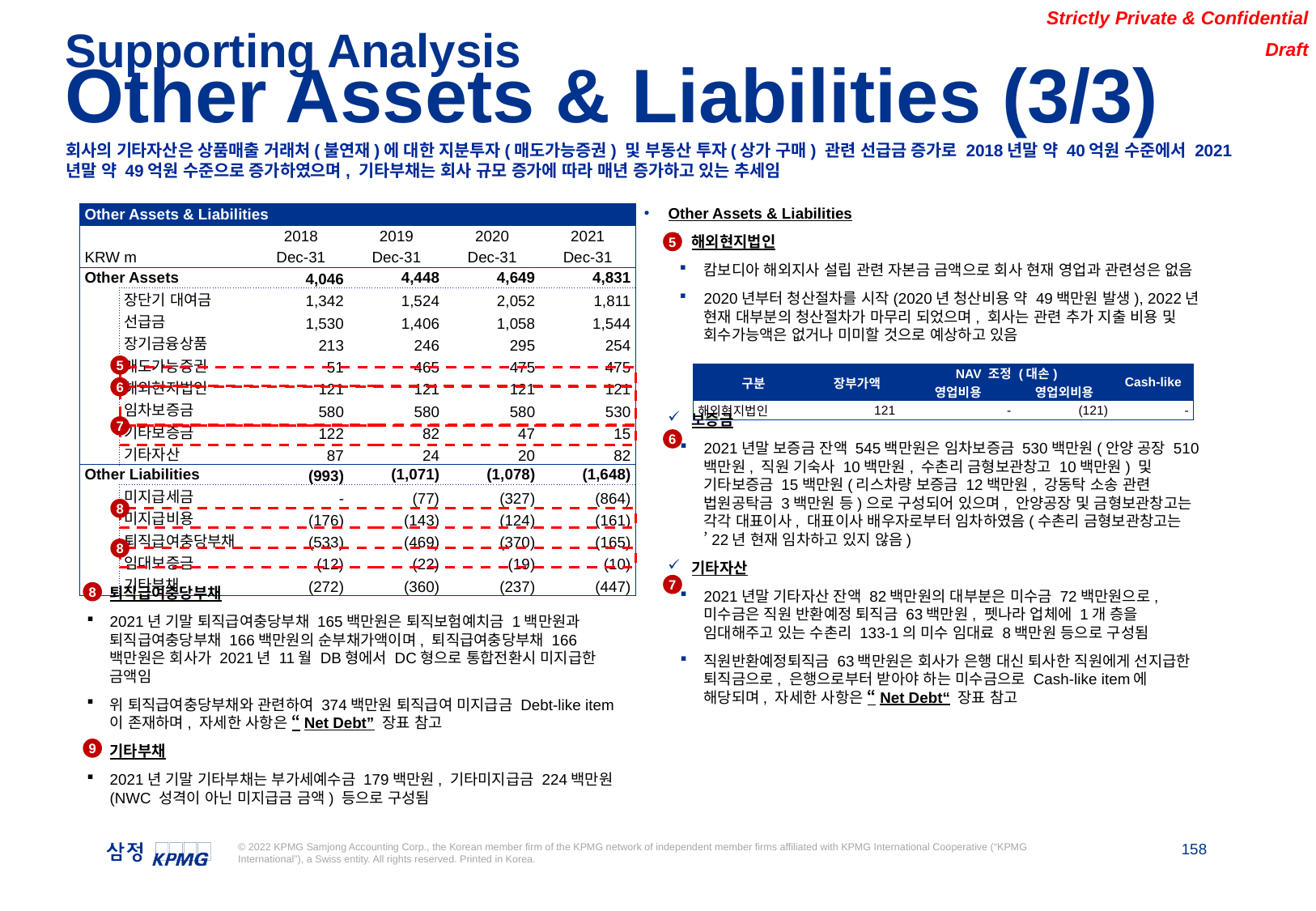

Supporting Analysis
Other Assets & Liabilities (3/3)
회사의 기타자산은 상품매출 거래처(불연재)에 대한 지분투자(매도가능증권) 및 부동산 투자(상가 구매) 관련 선급금 증가로 2018년말 약 40억원 수준에서 2021년말 약 49억원 수준으로 증가하였으며, 기타부채는 회사 규모 증가에 따라 매년 증가하고 있는 추세임
Other Assets & Liabilities
해외현지법인
캄보디아 해외지사 설립 관련 자본금 금액으로 회사 현재 영업과 관련성은 없음
2020년부터 청산절차를 시작(2020년 청산비용 약 49백만원 발생), 2022년 현재 대부분의 청산절차가 마무리 되었으며, 회사는 관련 추가 지출 비용 및 회수가능액은 없거나 미미할 것으로 예상하고 있음

보증금
2021년말 보증금 잔액 545백만원은 임차보증금 530백만원(안양 공장 510백만원, 직원 기숙사 10백만원, 수촌리 금형보관창고 10백만원) 및 기타보증금 15백만원(리스차량 보증금 12백만원, 강동탁 소송 관련 법원공탁금 3백만원 등)으로 구성되어 있으며, 안양공장 및 금형보관창고는 각각 대표이사, 대표이사 배우자로부터 임차하였음(수촌리 금형보관창고는 ’22년 현재 임차하고 있지 않음)
기타자산
2021년말 기타자산 잔액 82백만원의 대부분은 미수금 72백만원으로, 미수금은 직원 반환예정 퇴직금 63백만원, 펫나라 업체에 1개 층을 임대해주고 있는 수촌리 133-1의 미수 임대료 8백만원 등으로 구성됨
직원반환예정퇴직금 63백만원은 회사가 은행 대신 퇴사한 직원에게 선지급한 퇴직금으로, 은행으로부터 받아야 하는 미수금으로 Cash-like item에 해당되며, 자세한 사항은 “Net Debt“ 장표 참고

| Other Assets & Liabilities |  |  |  |  |  |
| --- | --- | --- | --- | --- | --- |
|  |  | 2018 | 2019 | 2020 | 2021 |
| KRW m |  | Dec-31 | Dec-31 | Dec-31 | Dec-31 |
| Other Assets |  | 4,046 | 4,448 | 4,649 | 4,831 |
|  | 장단기 대여금 | 1,342 | 1,524 | 2,052 | 1,811 |
|  | 선급금 | 1,530 | 1,406 | 1,058 | 1,544 |
|  | 장기금융상품 | 213 | 246 | 295 | 254 |
|  | 매도가능증권 | 51 | 465 | 475 | 475 |
|  | 해외현지법인 | 121 | 121 | 121 | 121 |
|  | 임차보증금 | 580 | 580 | 580 | 530 |
|  | 기타보증금 | 122 | 82 | 47 | 15 |
|  | 기타자산 | 87 | 24 | 20 | 82 |
| Other Liabilities |  | (993) | (1,071) | (1,078) | (1,648) |
|  | 미지급세금 | - | (77) | (327) | (864) |
|  | 미지급비용 | (176) | (143) | (124) | (161) |
|  | 퇴직급여충당부채 | (533) | (469) | (370) | (165) |
|  | 임대보증금 | (12) | (22) | (19) | (10) |
|  | 기타부채 | (272) | (360) | (237) | (447) |
5
5
| 구분 | 장부가액 | NAV 조정 (대손) |  | Cash-like |
| --- | --- | --- | --- | --- |
|  |  | 영업비용 | 영업외비용 |  |
| 해외현지법인 | 121 | - | (121) | - |

6

7

6
8

8

퇴직급여충당부채
2021년 기말 퇴직급여충당부채 165백만원은 퇴직보험예치금 1백만원과 퇴직급여충당부채 166백만원의 순부채가액이며, 퇴직급여충당부채 166백만원은 회사가 2021년 11월 DB형에서 DC형으로 통합전환시 미지급한 금액임
위 퇴직급여충당부채와 관련하여 374백만원 퇴직급여 미지급금 Debt-like item이 존재하며, 자세한 사항은 “Net Debt” 장표 참고
기타부채
2021년 기말 기타부채는 부가세예수금 179백만원, 기타미지급금 224백만원(NWC 성격이 아닌 미지급금 금액) 등으로 구성됨

7
8
9